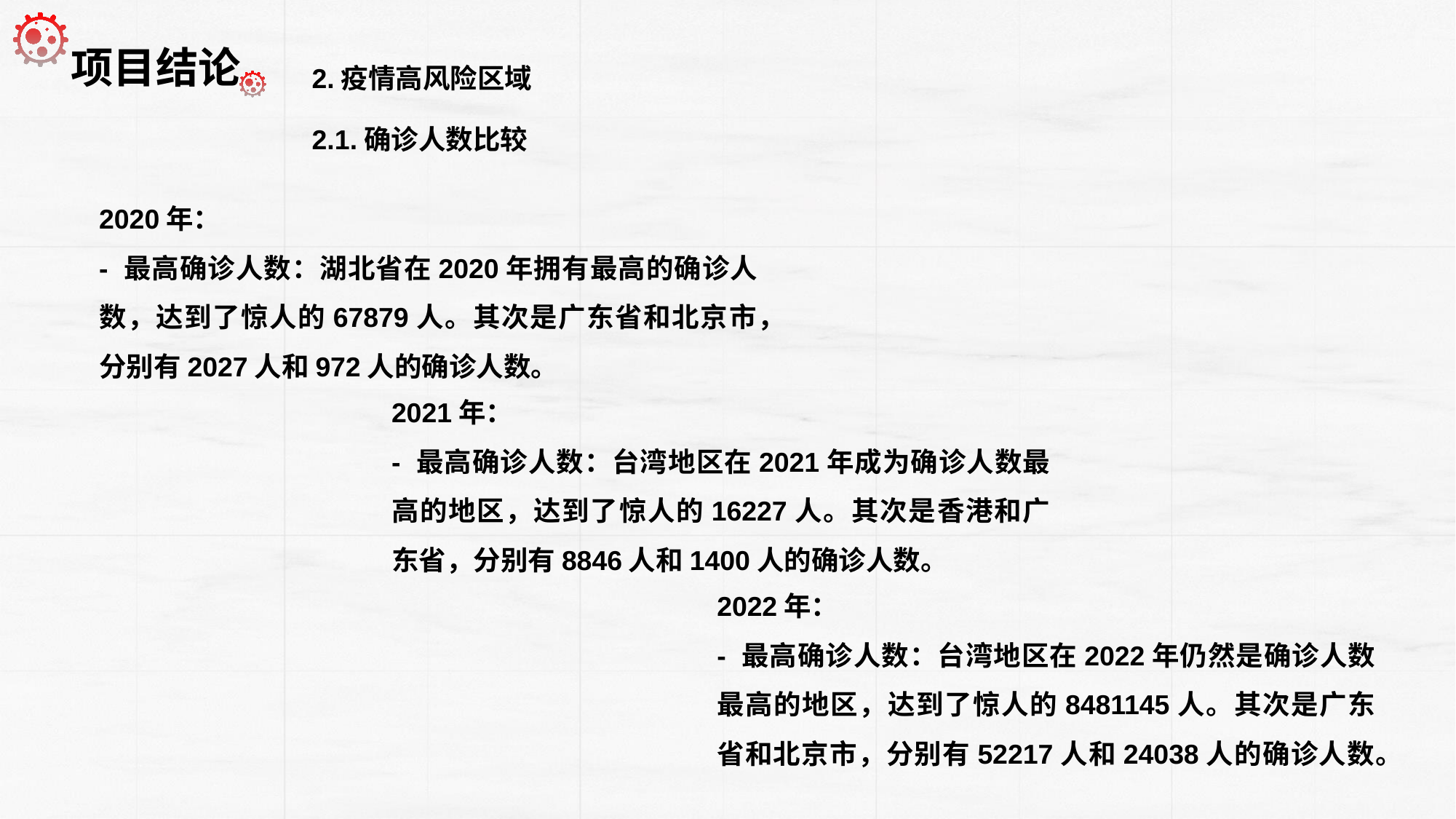

2.疫情高风险区域
 项目结论

2.1.确诊人数比较
2020年：
- 最高确诊人数：湖北省在2020年拥有最高的确诊人数，达到了惊人的67879人。其次是广东省和北京市，分别有2027人和972人的确诊人数。
2021年：
- 最高确诊人数：台湾地区在2021年成为确诊人数最高的地区，达到了惊人的16227人。其次是香港和广东省，分别有8846人和1400人的确诊人数。
2022年：
- 最高确诊人数：台湾地区在2022年仍然是确诊人数最高的地区，达到了惊人的8481145人。其次是广东省和北京市，分别有52217人和24038人的确诊人数。